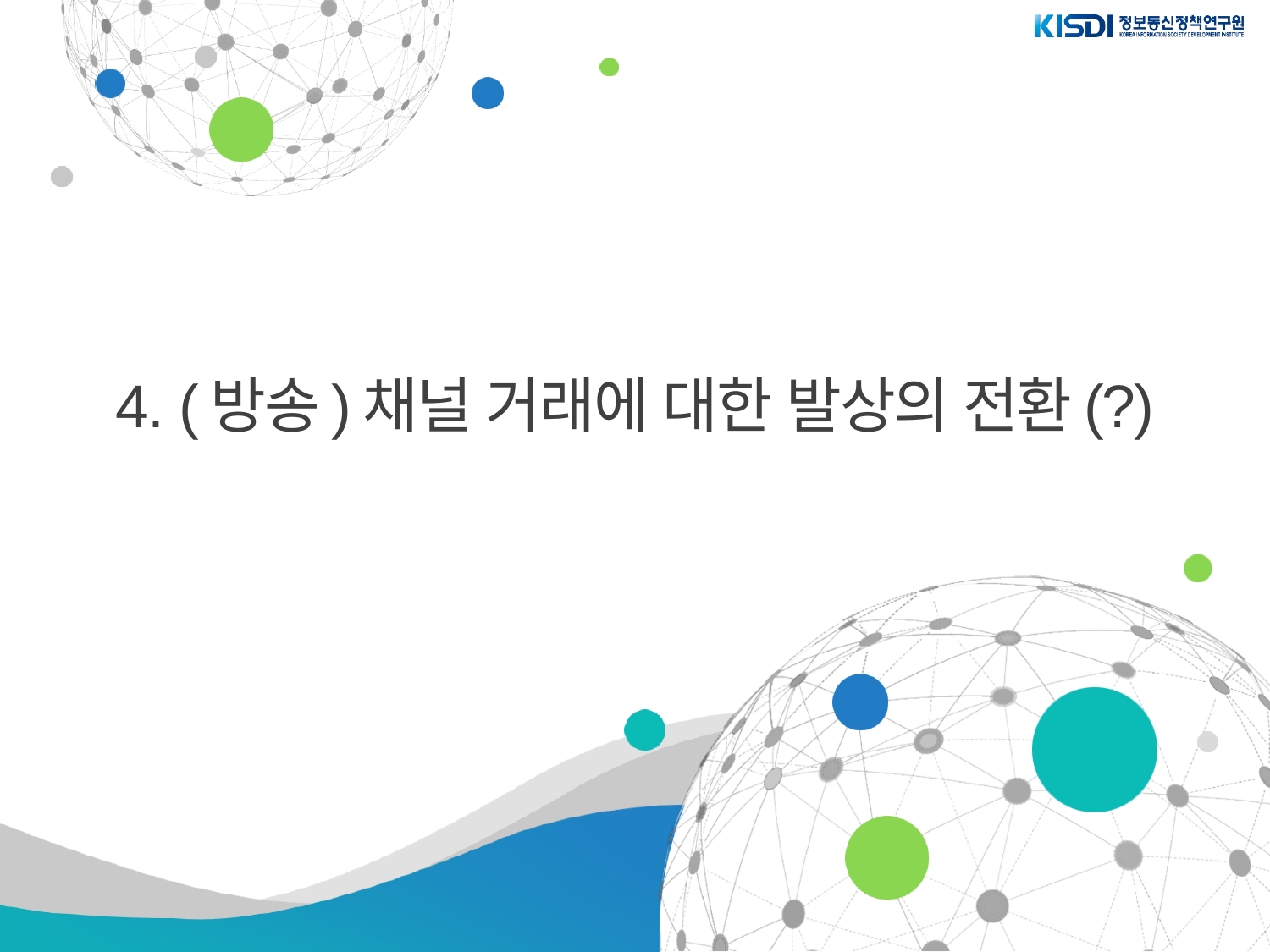

# 4. (방송)채널 거래에 대한 발상의 전환(?)